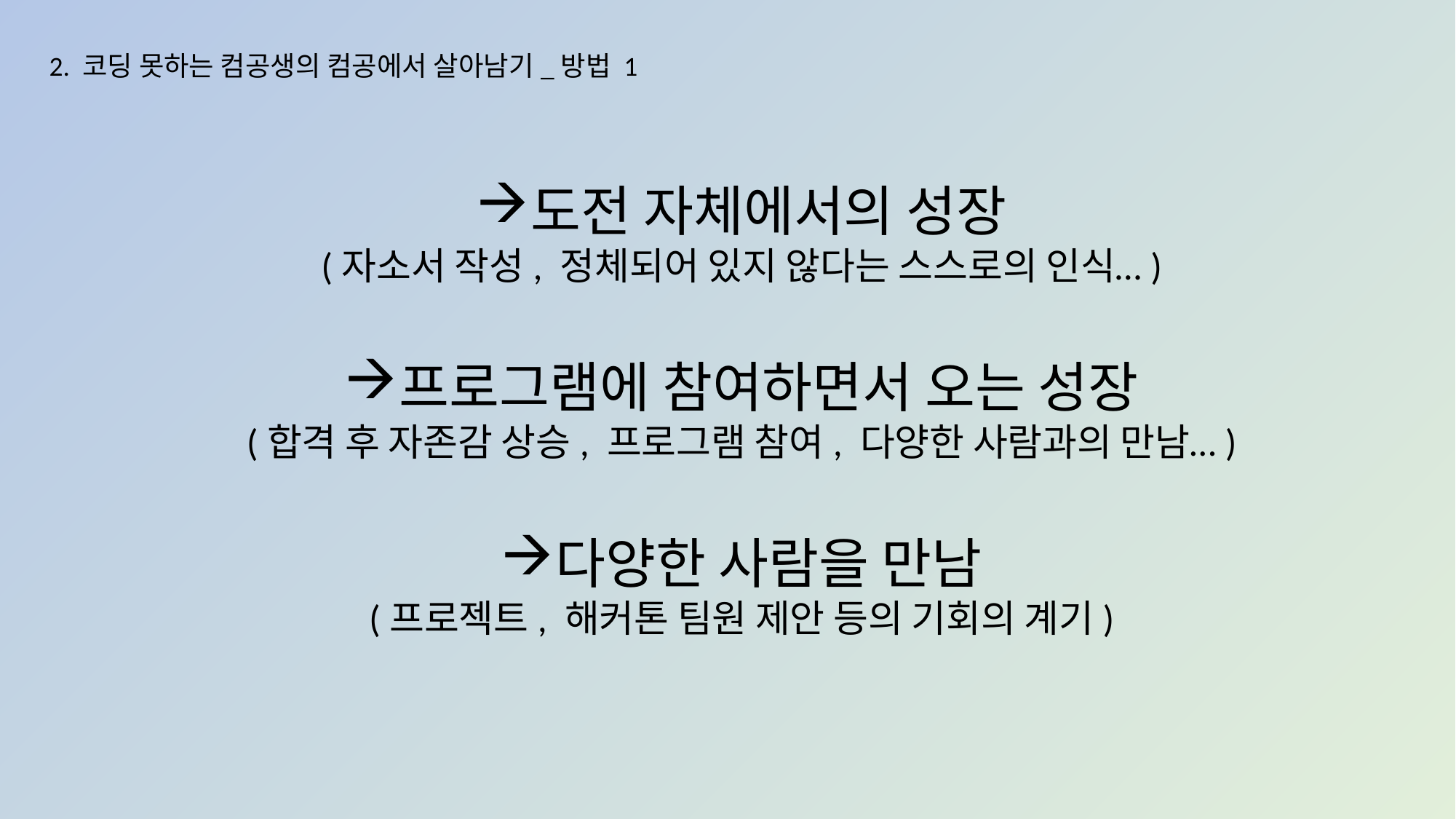

2. 코딩 못하는 컴공생의 컴공에서 살아남기_방법 1
도전 자체에서의 성장
(자소서 작성, 정체되어 있지 않다는 스스로의 인식…)

프로그램에 참여하면서 오는 성장
(합격 후 자존감 상승, 프로그램 참여, 다양한 사람과의 만남…)

다양한 사람을 만남
(프로젝트, 해커톤 팀원 제안 등의 기회의 계기)